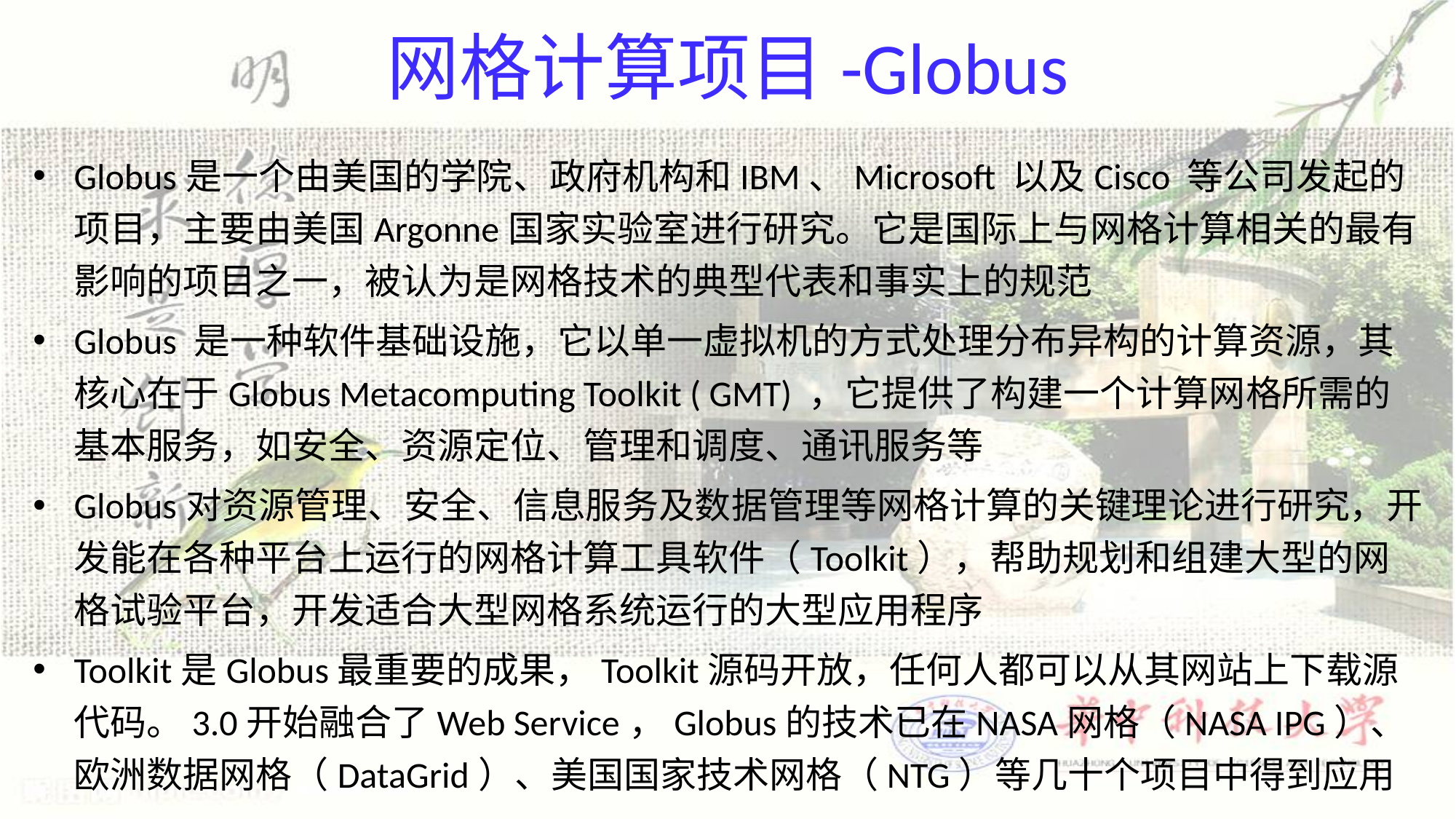

# 网格计算项目-Globus
Globus是一个由美国的学院、政府机构和IBM、Microsoft 以及Cisco 等公司发起的项目，主要由美国Argonne国家实验室进行研究。它是国际上与网格计算相关的最有影响的项目之一，被认为是网格技术的典型代表和事实上的规范
Globus 是一种软件基础设施，它以单一虚拟机的方式处理分布异构的计算资源，其核心在于Globus Metacomputing Toolkit ( GMT) ，它提供了构建一个计算网格所需的基本服务，如安全、资源定位、管理和调度、通讯服务等
Globus对资源管理、安全、信息服务及数据管理等网格计算的关键理论进行研究，开发能在各种平台上运行的网格计算工具软件（Toolkit），帮助规划和组建大型的网格试验平台，开发适合大型网格系统运行的大型应用程序
Toolkit是Globus最重要的成果，Toolkit源码开放，任何人都可以从其网站上下载源代码。3.0开始融合了Web Service，Globus的技术已在NASA网格（NASA IPG）、欧洲数据网格（DataGrid）、美国国家技术网格（NTG）等几十个项目中得到应用